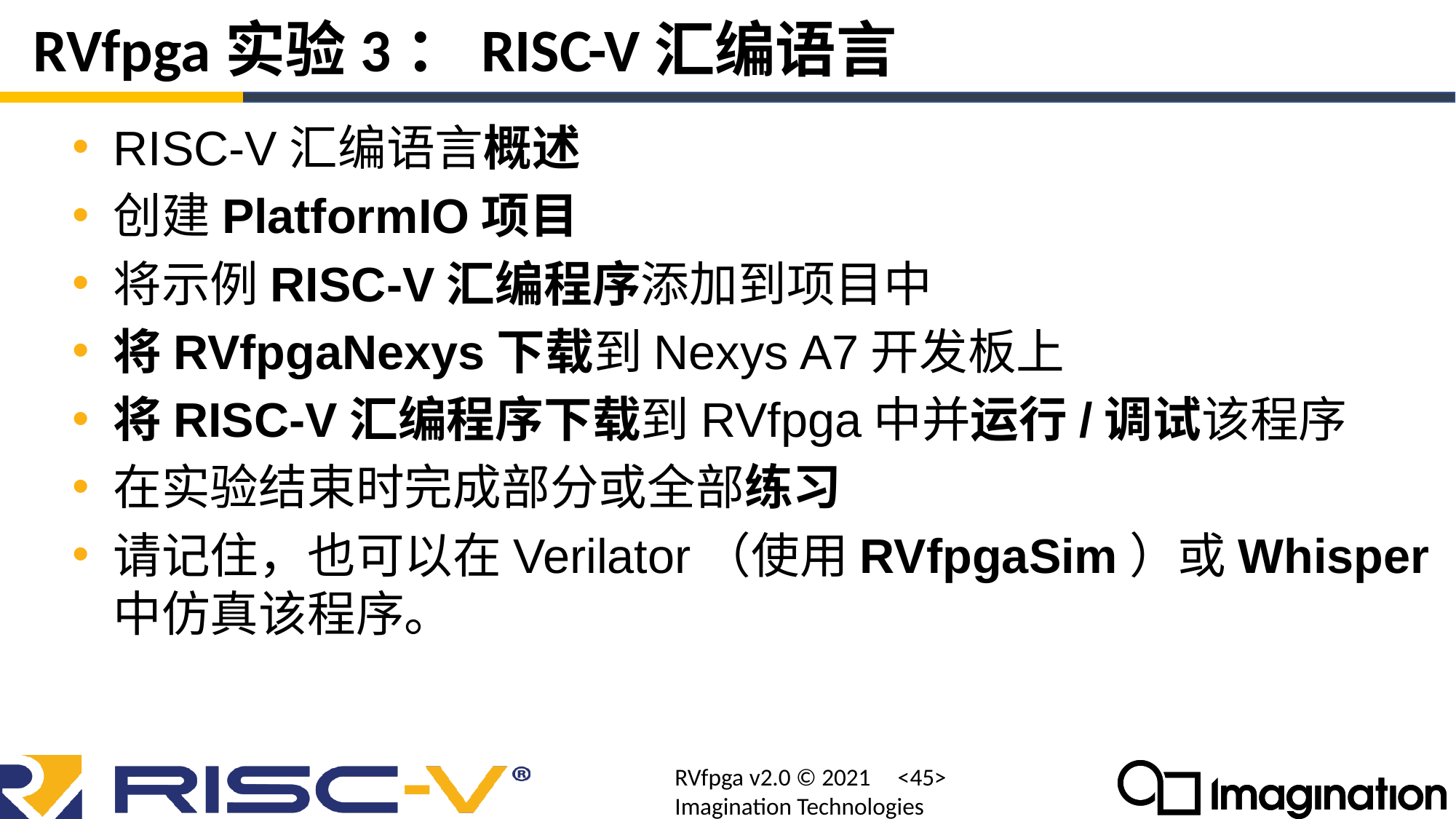

# RVfpga实验3：RISC-V汇编语言
RISC-V汇编语言概述
创建PlatformIO项目
将示例RISC-V汇编程序添加到项目中
将RVfpgaNexys下载到Nexys A7开发板上
将RISC-V汇编程序下载到RVfpga中并运行/调试该程序
在实验结束时完成部分或全部练习
请记住，也可以在Verilator（使用RVfpgaSim）或Whisper中仿真该程序。